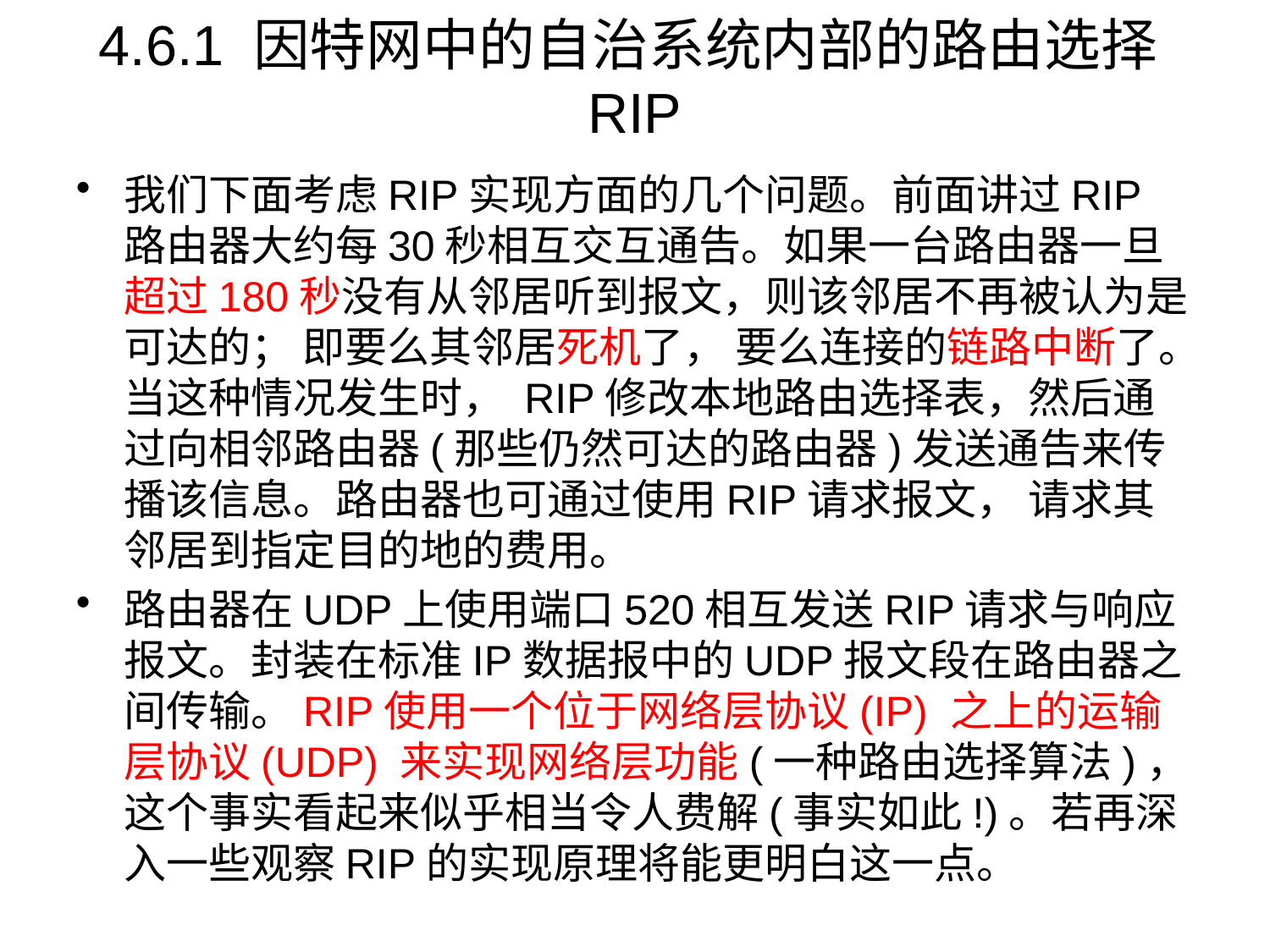

# 4.6.1 因特网中的自治系统内部的路由选择RIP
我们下面考虑RIP实现方面的几个问题。前面讲过RIP路由器大约每30秒相互交互通告。如果一台路由器一旦超过180秒没有从邻居听到报文，则该邻居不再被认为是可达的； 即要么其邻居死机了， 要么连接的链路中断了。当这种情况发生时， RIP修改本地路由选择表，然后通过向相邻路由器(那些仍然可达的路由器)发送通告来传播该信息。路由器也可通过使用RIP请求报文， 请求其邻居到指定目的地的费用。
路由器在UDP上使用端口520相互发送RIP请求与响应报文。封装在标准IP数据报中的UDP报文段在路由器之间传输。RIP使用一个位于网络层协议(IP) 之上的运输层协议(UDP) 来实现网络层功能(一种路由选择算法)，这个事实看起来似乎相当令人费解(事实如此!)。若再深入一些观察RIP的实现原理将能更明白这一点。